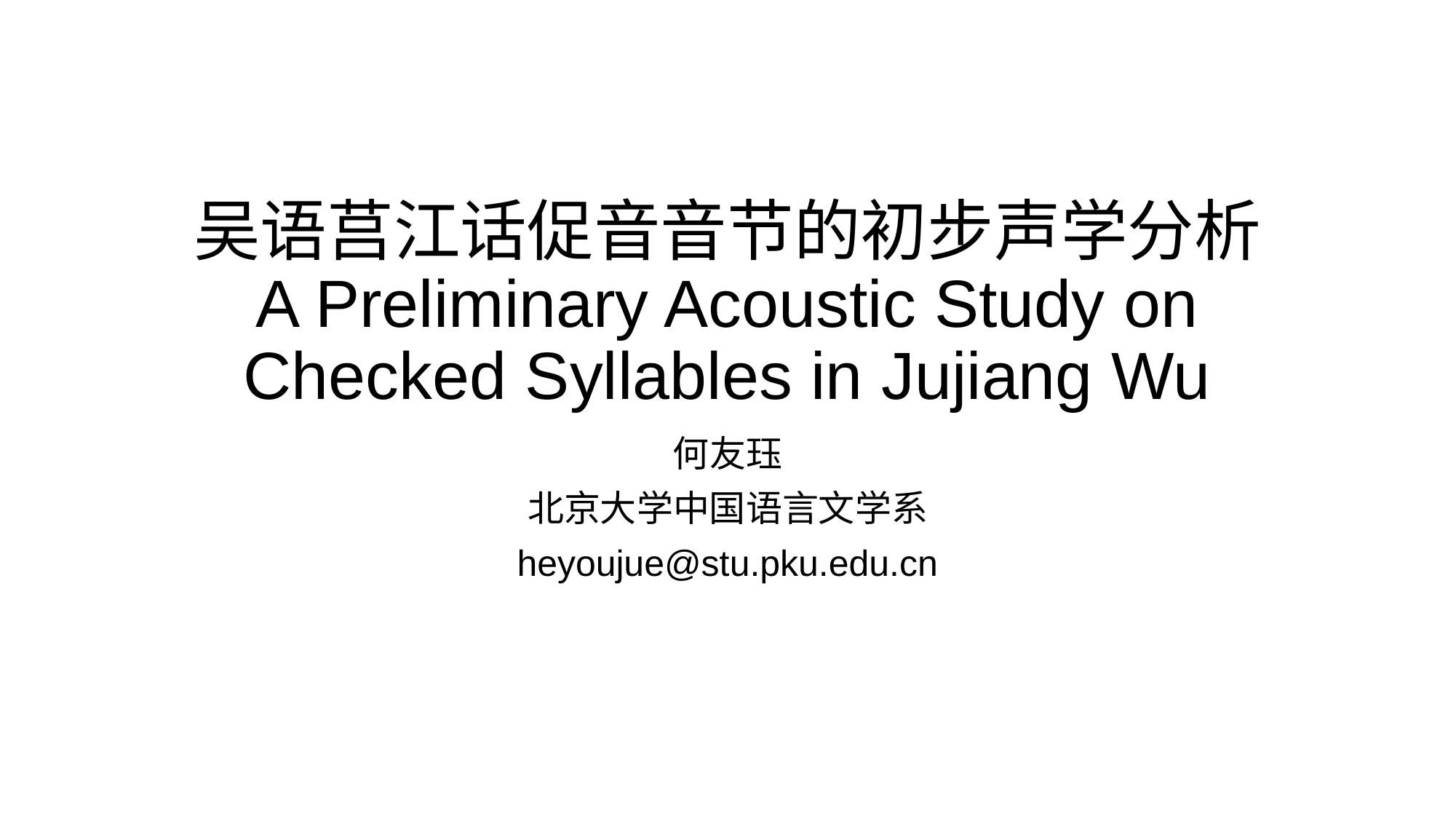

# 吴语莒江话促音音节的初步声学分析 A Preliminary Acoustic Study on Checked Syllables in Jujiang Wu
何友珏
北京大学中国语言文学系
heyoujue@stu.pku.edu.cn